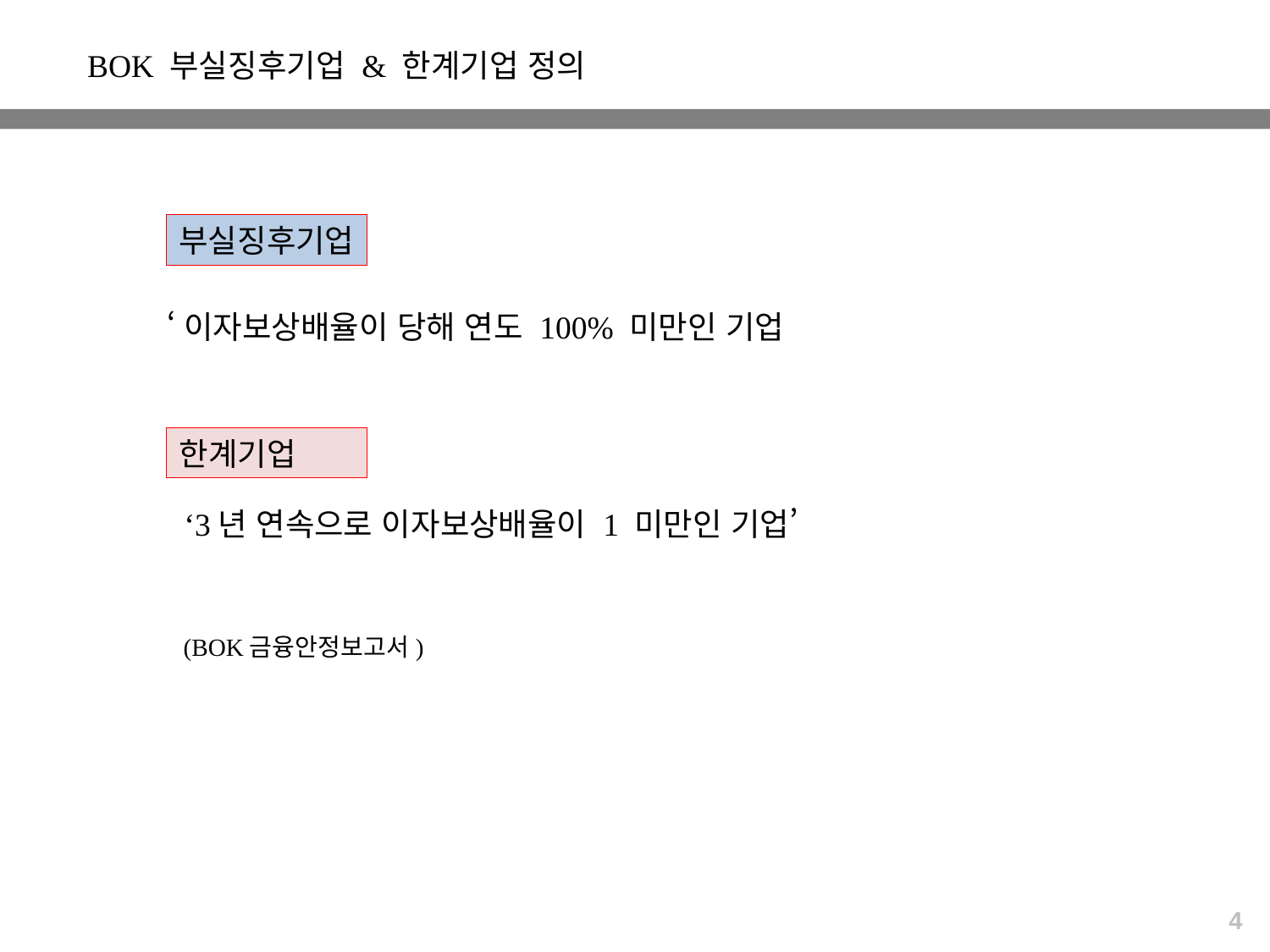

BOK 부실징후기업 & 한계기업 정의

부실징후기업
‘이자보상배율이 당해 연도 100% 미만인 기업
한계기업
‘3년 연속으로 이자보상배율이 1 미만인 기업’
(BOK금융안정보고서)
4